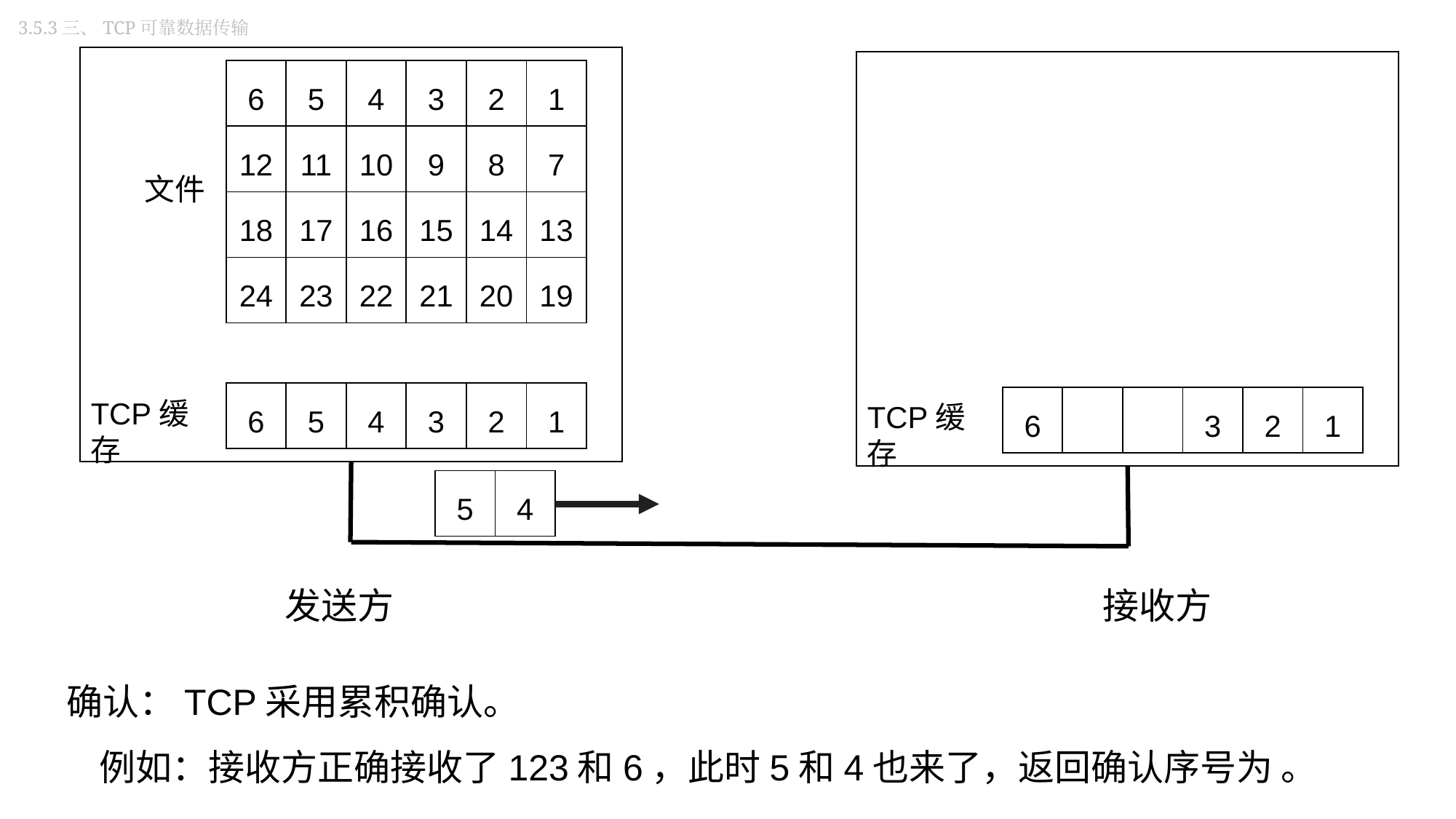

3.5.3三、TCP可靠数据传输

| 6 | 5 | 4 | 3 | 2 | 1 |
| --- | --- | --- | --- | --- | --- |
| 12 | 11 | 10 | 9 | 8 | 7 |
| 18 | 17 | 16 | 15 | 14 | 13 |
| 24 | 23 | 22 | 21 | 20 | 19 |
文件
| 6 | 5 | 4 | 3 | 2 | 1 |
| --- | --- | --- | --- | --- | --- |
| 6 |  |  | 3 | 2 | 1 |
| --- | --- | --- | --- | --- | --- |
TCP缓存
TCP缓存
| 5 | 4 |
| --- | --- |
发送方
接收方
确认：TCP采用累积确认。
   例如：接收方正确接收了123和6，此时5和4也来了，返回确认序号为 。